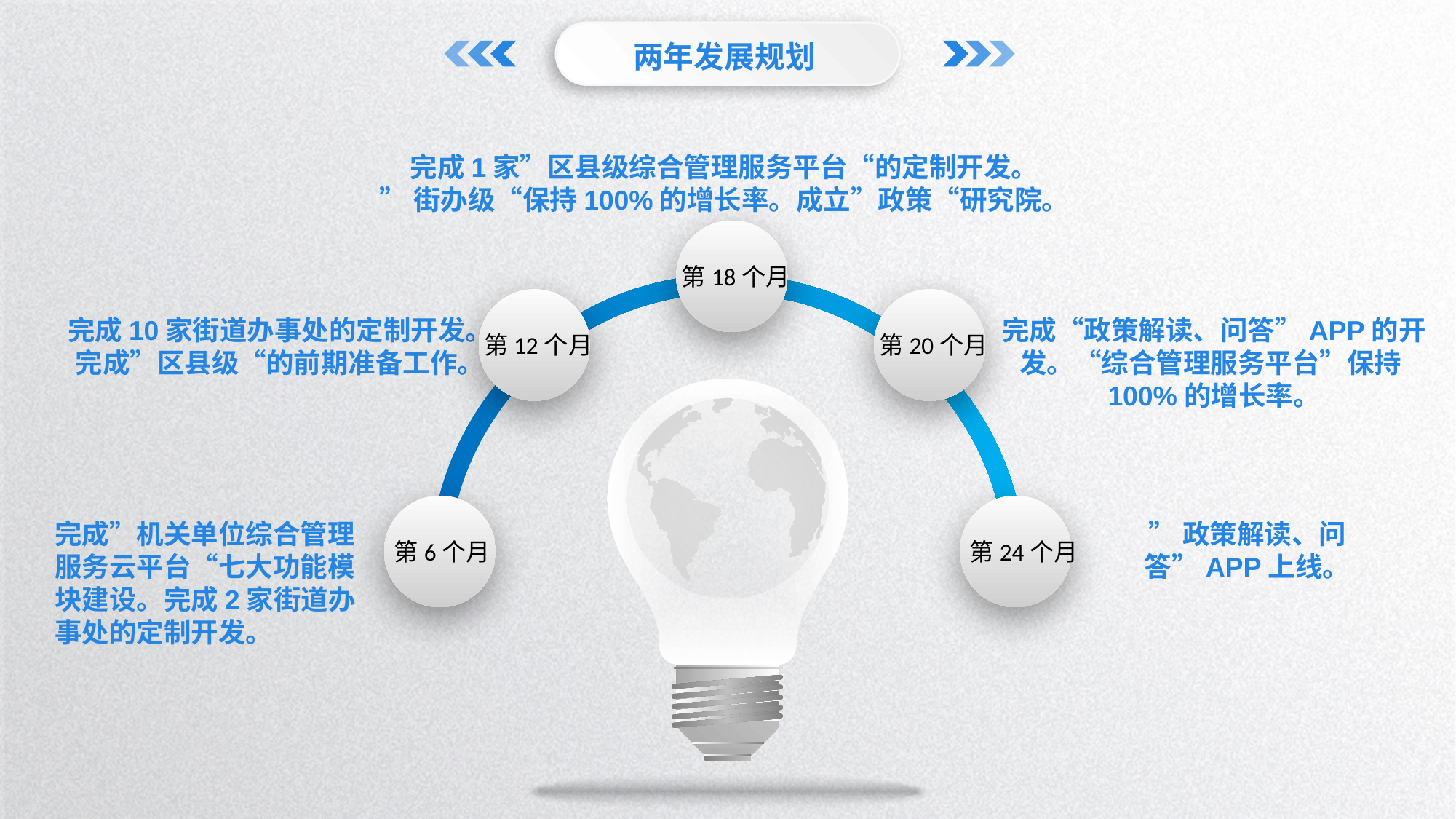

两年发展规划

完成1家”区县级综合管理服务平台“的定制开发。
”街办级“保持100%的增长率。成立”政策“研究院。

第18个月
第12个月
第20个月
第6个月
  第24个月

完成10家街道办事处的定制开发。完成”区县级“的前期准备工作。
完成“政策解读、问答”APP的开发。“综合管理服务平台”保持100%的增长率。

完成”机关单位综合管理服务云平台“七大功能模块建设。完成2家街道办事处的定制开发。
”政策解读、问答”APP上线。